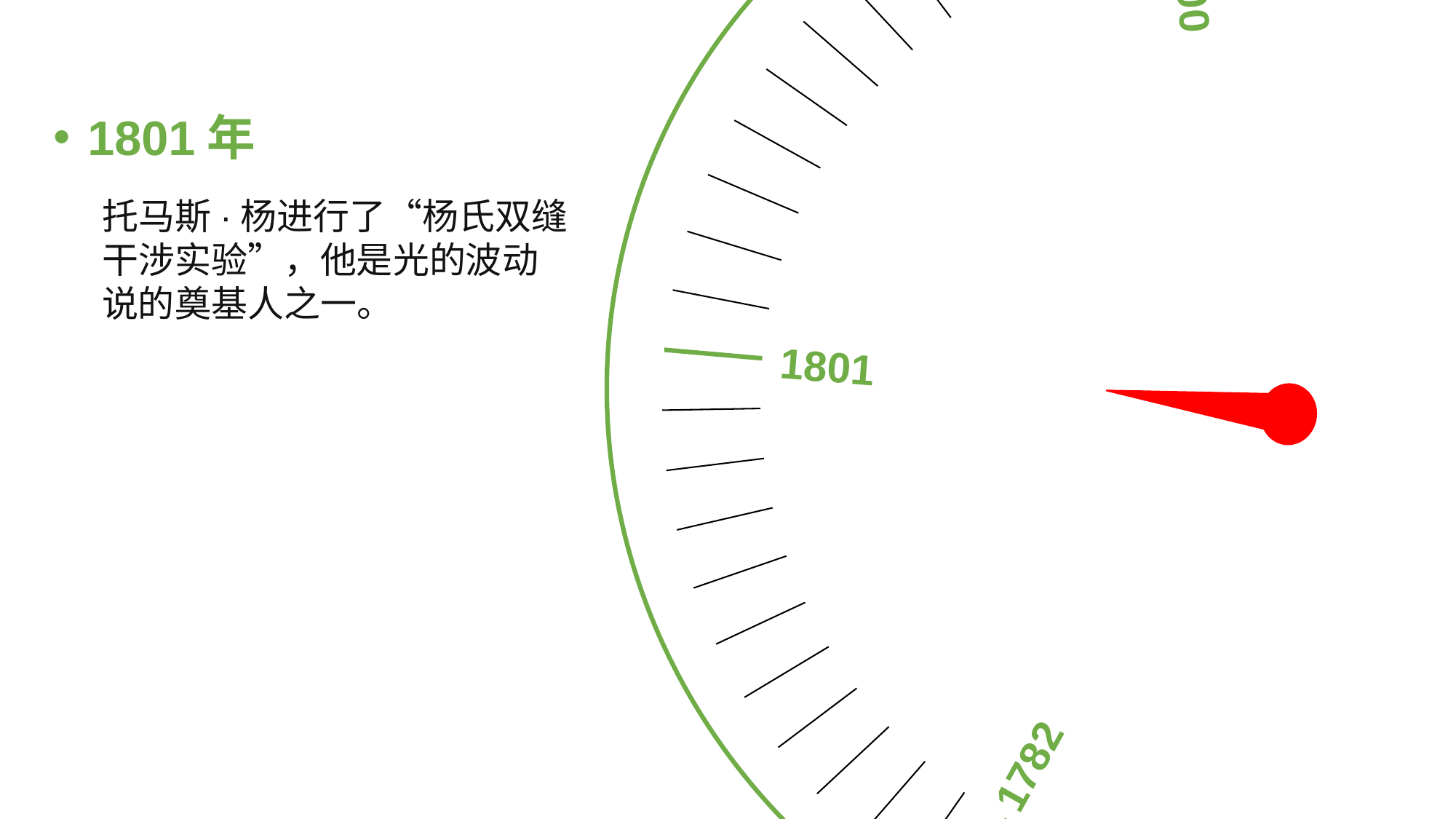

1784
1782
1785
1801
1800
1801年
托马斯·杨进行了“杨氏双缝干涉实验”，他是光的波动说的奠基人之一。